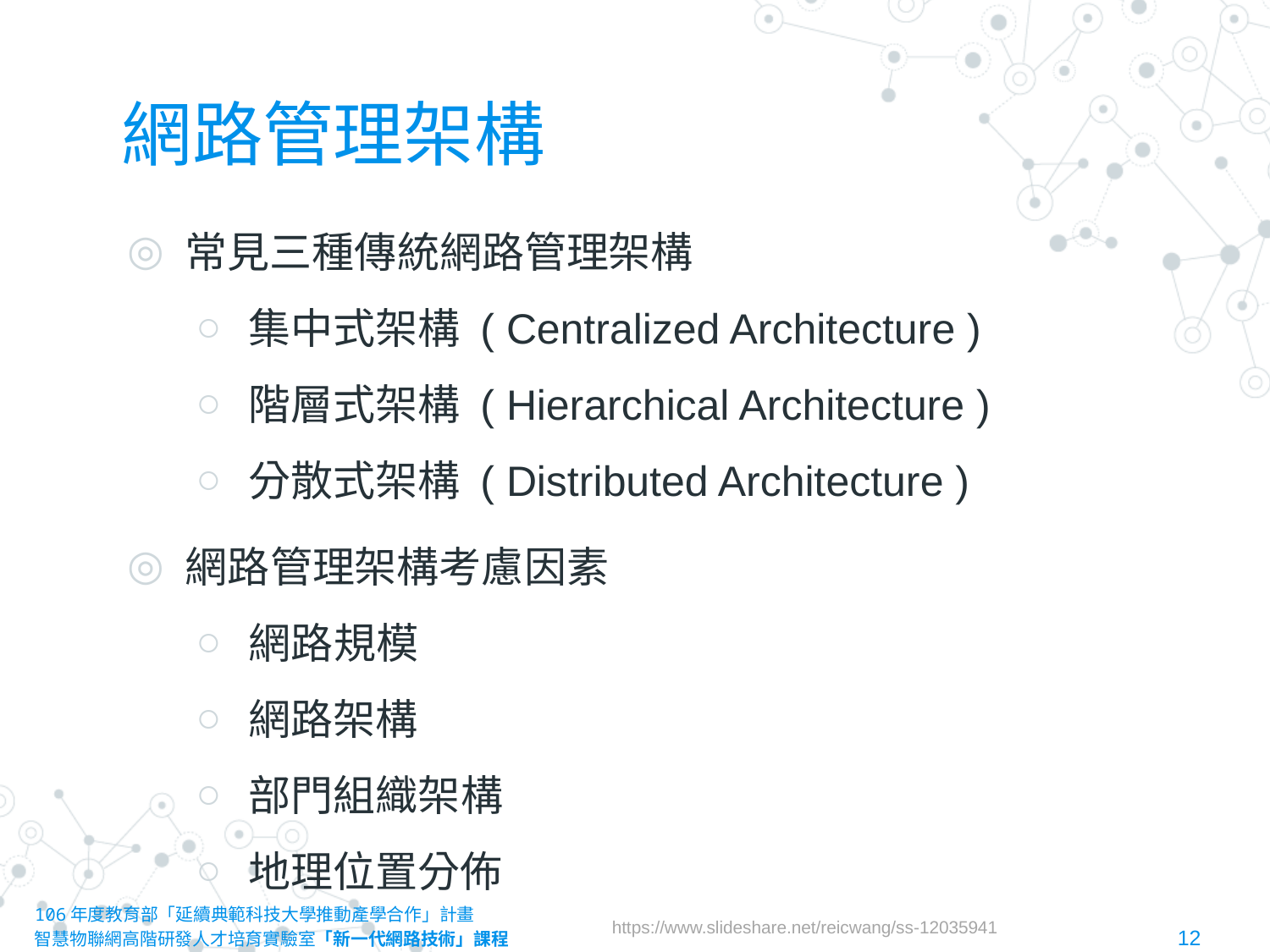

# 網路管理架構
常見三種傳統網路管理架構
集中式架構 ( Centralized Architecture )
階層式架構 ( Hierarchical Architecture )
分散式架構 ( Distributed Architecture )
網路管理架構考慮因素
網路規模
網路架構
部門組織架構
地理位置分佈
106年度教育部「延續典範科技大學推動產學合作」計畫
智慧物聯網高階研發人才培育實驗室「新一代網路技術」課程						12
https://www.slideshare.net/reicwang/ss-12035941